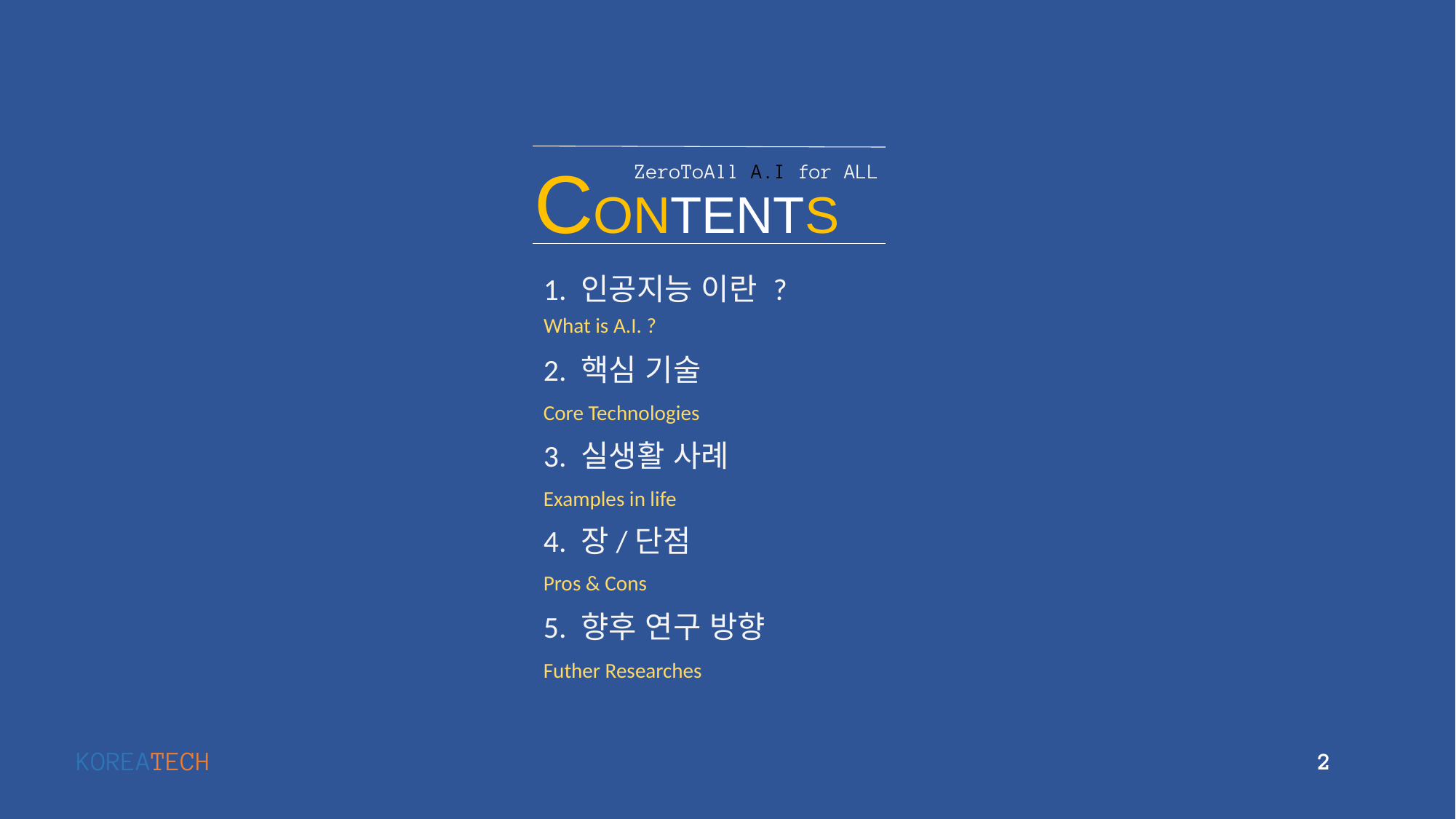

CONTENTS
ZeroToAll A.I for ALL
1. 인공지능 이란 ?
What is A.I. ?
2. 핵심 기술
Core Technologies
3. 실생활 사례
Examples in life
4. 장/단점
Pros & Cons
5. 향후 연구 방향
Futher Researches
KOREATECH
2